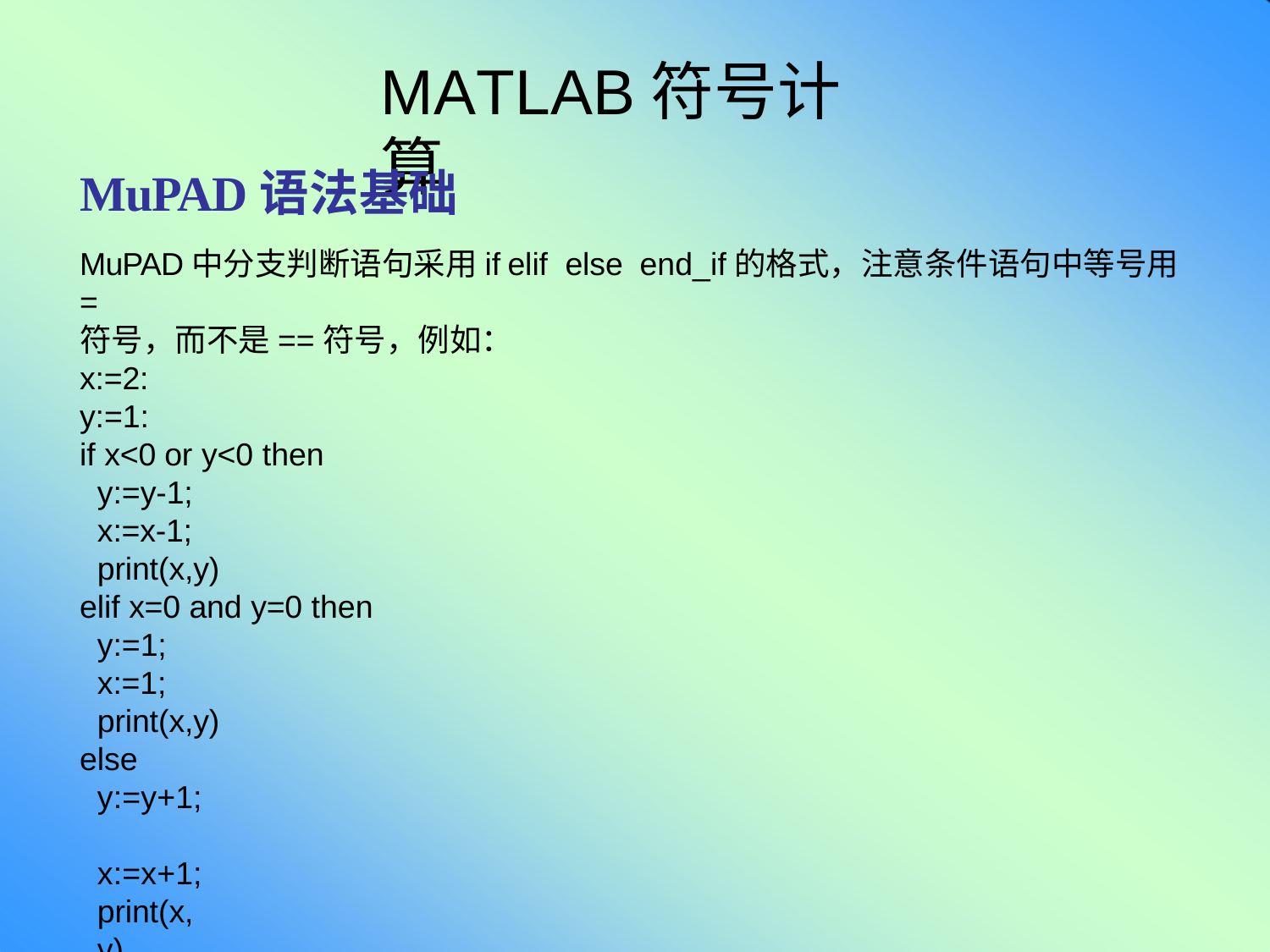

# MATLAB符号计算
MuPAD语法基础
MuPAD中分支判断语句采用if	elif else end_if的格式，注意条件语句中等号用=
符号，而不是==符号，例如：
x:=2:
y:=1:
if x<0 or y<0 then
y:=y-1;
x:=x-1;
print(x,y)
elif x=0 and y=0 then
y:=1;
x:=1;
print(x,y)
else
y:=y+1;  x:=x+1;
print(x,y)
end_if